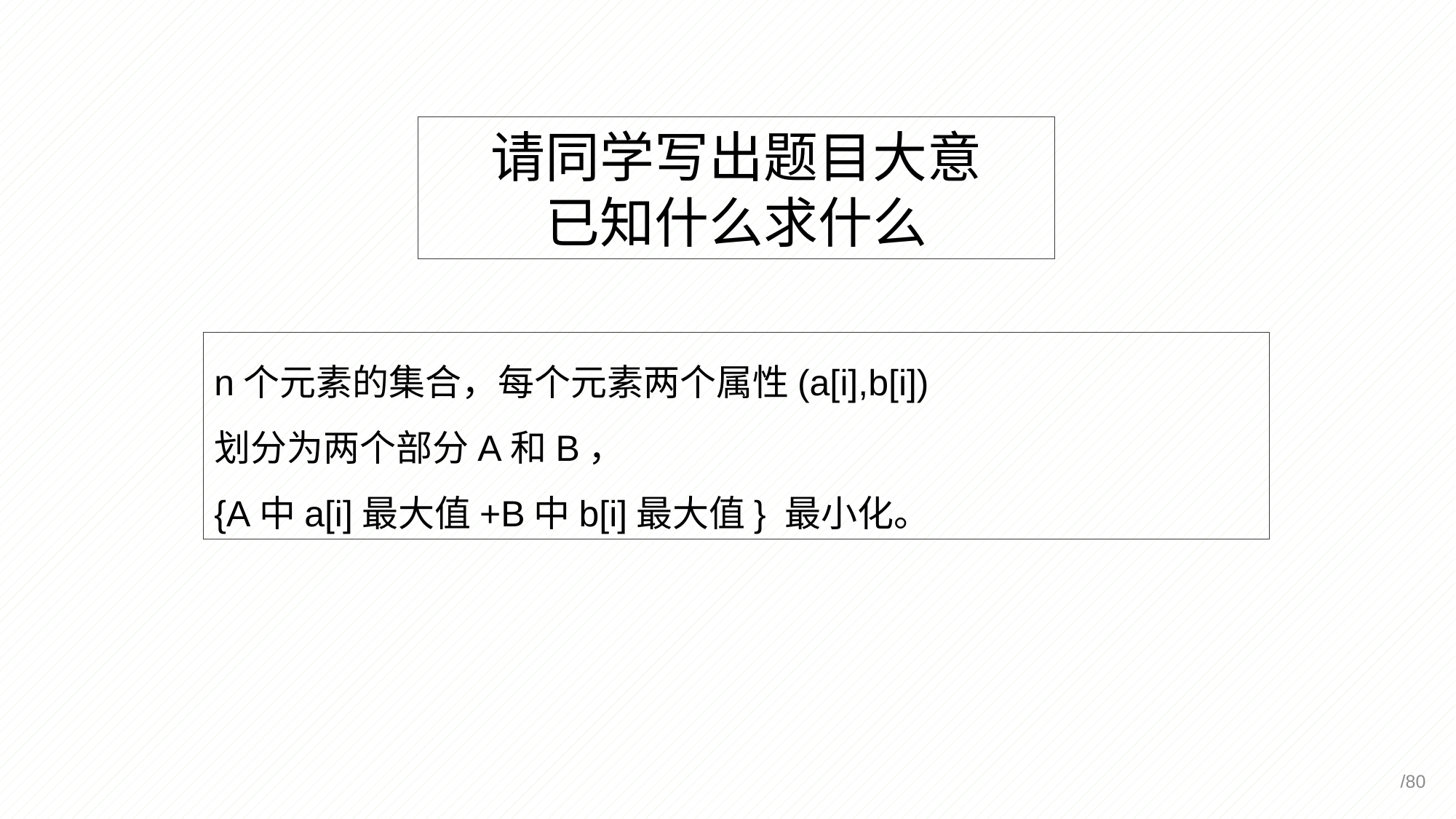

请同学写出题目大意
已知什么求什么
n个元素的集合，每个元素两个属性(a[i],b[i])
划分为两个部分A和B，
{A中a[i]最大值+B中b[i]最大值} 最小化。